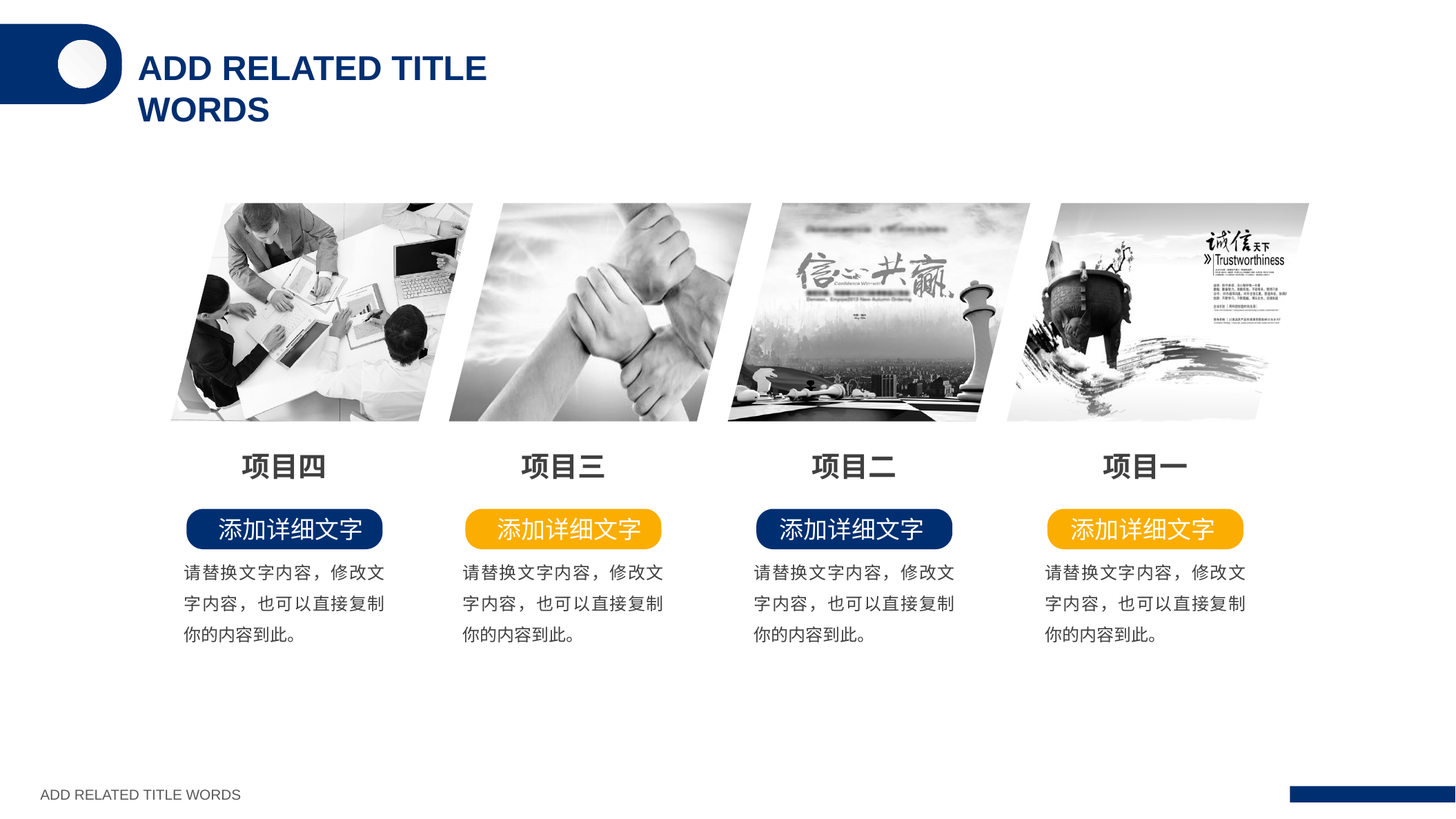

ADD RELATED TITLE WORDS

项目四
项目三
项目二
项目一

添加详细文字

添加详细文字

添加详细文字

添加详细文字
请替换文字内容，修改文字内容，也可以直接复制你的内容到此。
请替换文字内容，修改文字内容，也可以直接复制你的内容到此。
请替换文字内容，修改文字内容，也可以直接复制你的内容到此。
请替换文字内容，修改文字内容，也可以直接复制你的内容到此。
ADD RELATED TITLE WORDS